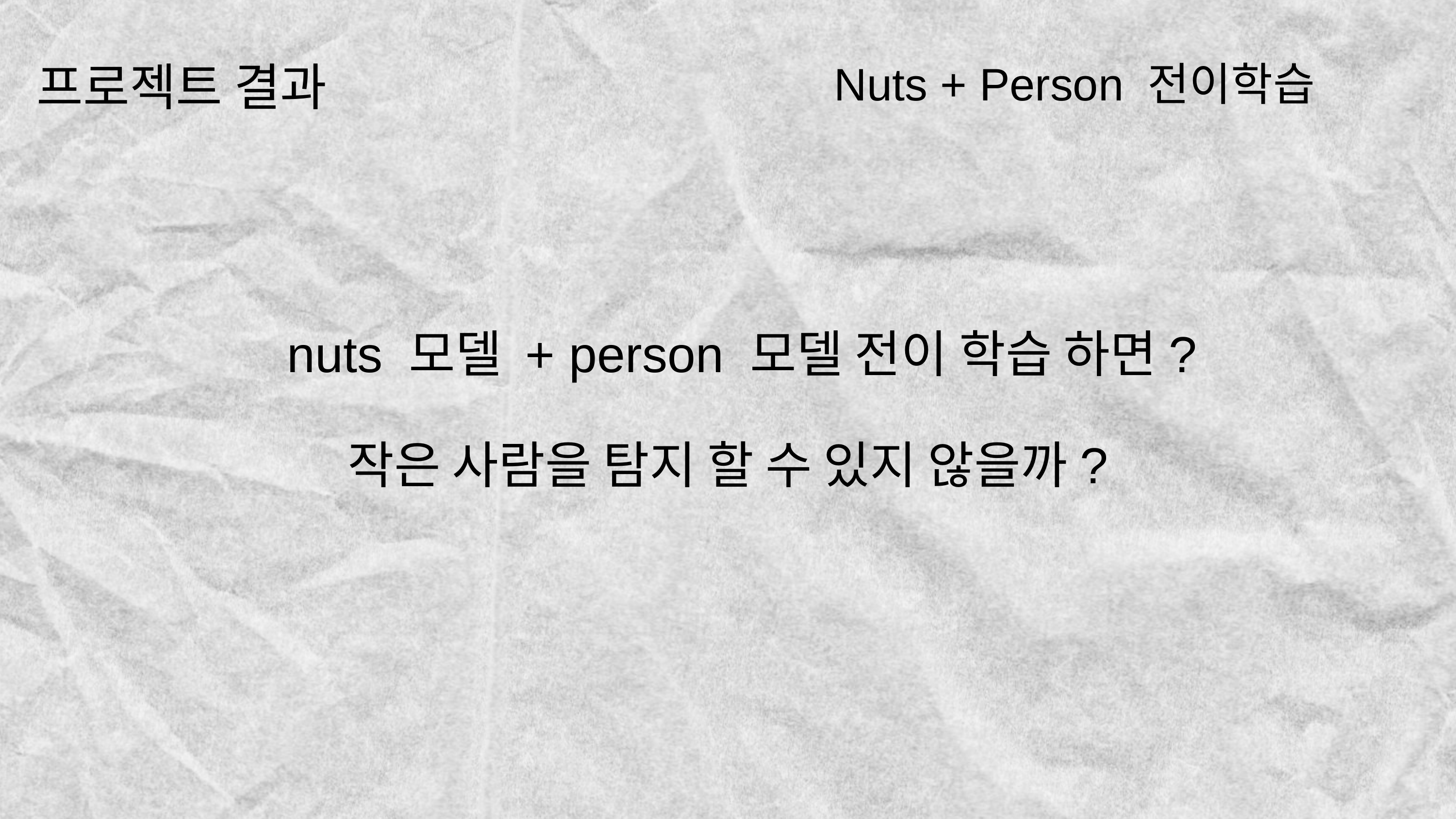

Nuts + Person 전이학습
프로젝트 결과
nuts 모델 + person 모델 전이 학습 하면?

작은 사람을 탐지 할 수 있지 않을까?